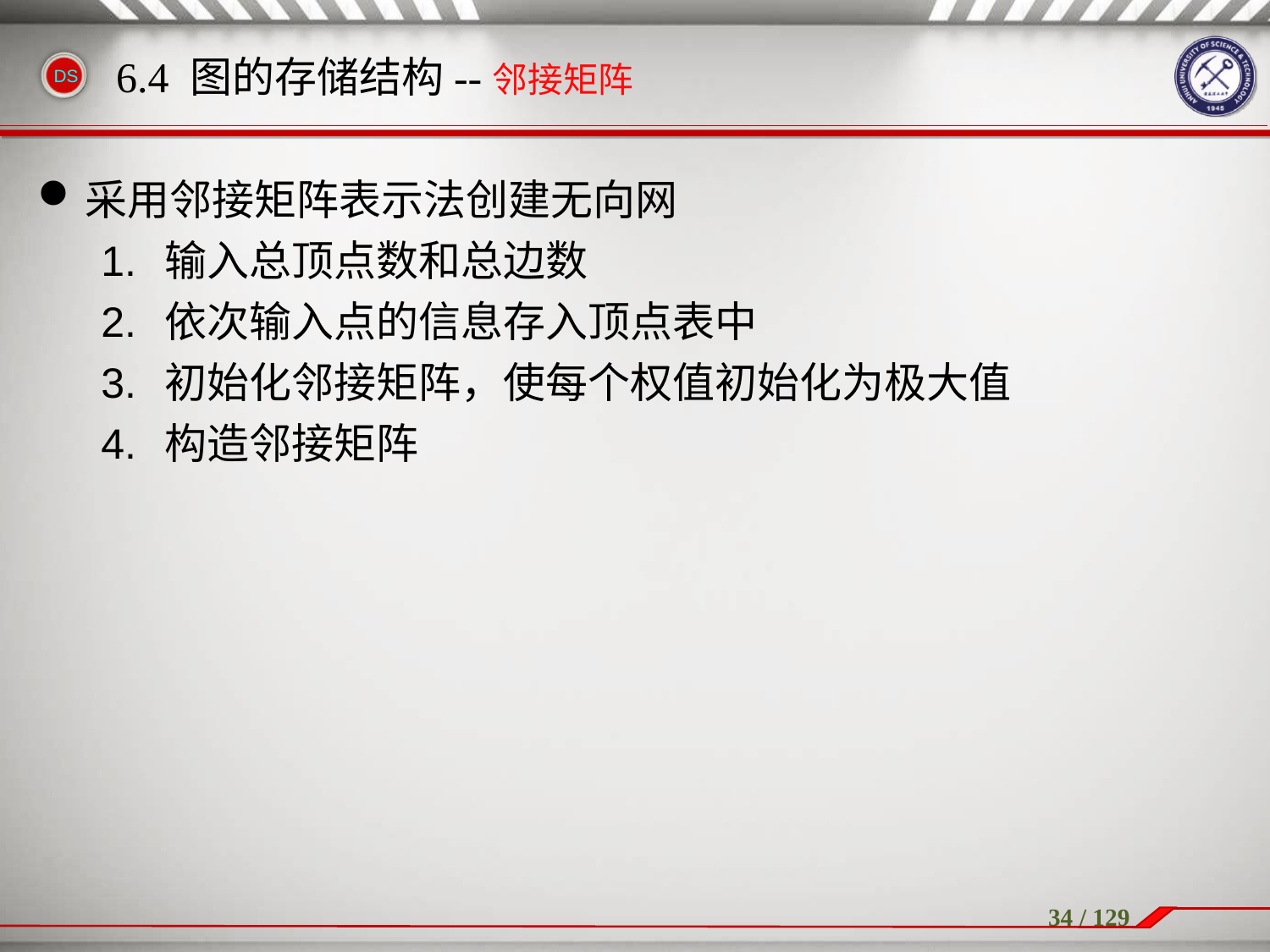

采用邻接矩阵表示法创建无向网
输入总顶点数和总边数
依次输入点的信息存入顶点表中
初始化邻接矩阵，使每个权值初始化为极大值
构造邻接矩阵

6.4 图的存储结构--邻接矩阵